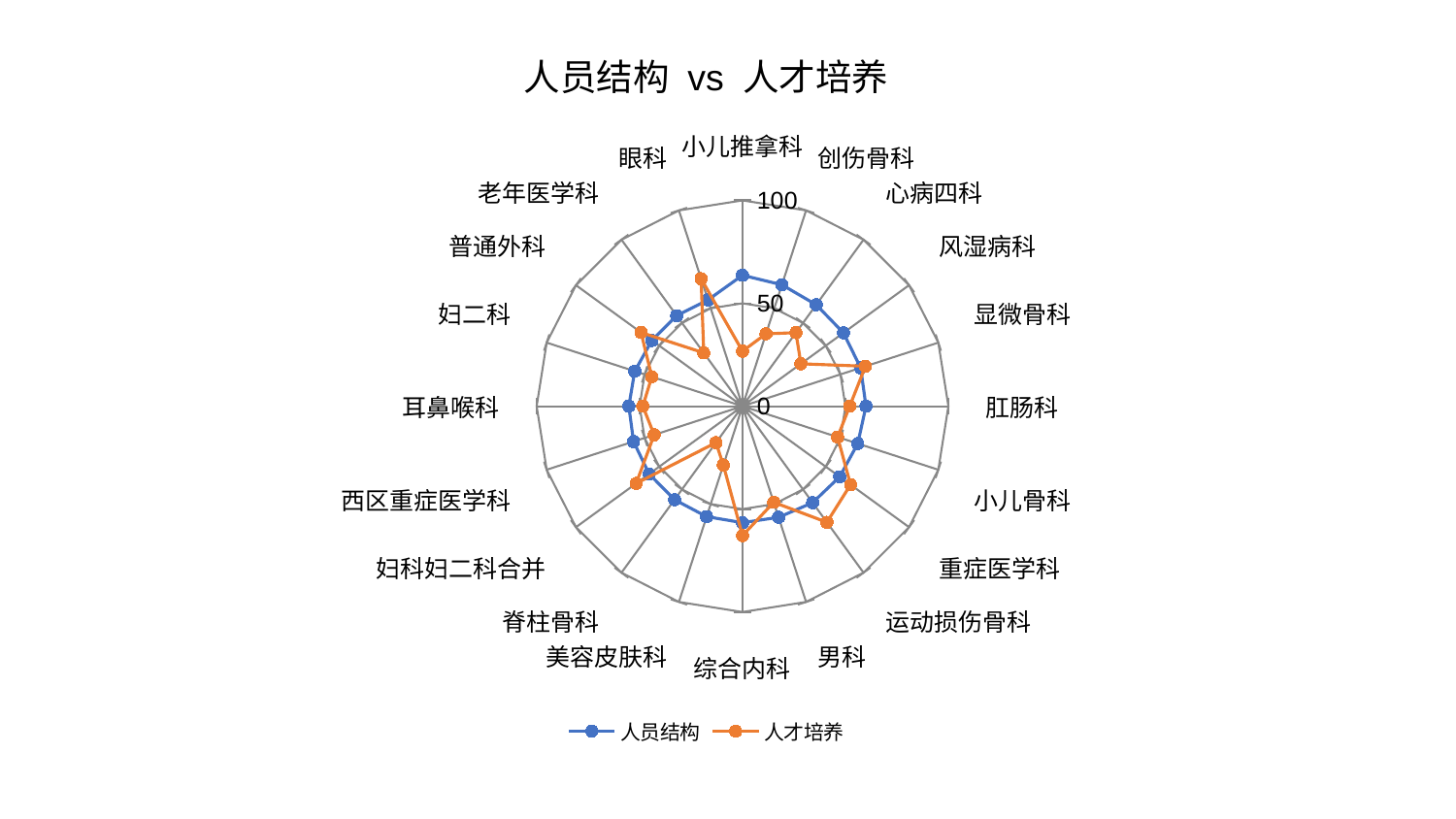

### Chart: 人员结构 vs 人才培养

| Category | 人员结构 | 人才培养 |
|---|---|---|
| 小儿推拿科 | 63.63572737897196 | 26.748321277665667 |
| 创伤骨科 | 62.00498386943001 | 36.9759983836731 |
| 心病四科 | 60.928914582694624 | 44.18388266297611 |
| 风湿病科 | 60.62605525735667 | 35.07480204743114 |
| 显微骨科 | 60.33600592442637 | 62.7952994760746 |
| 肛肠科 | 59.967325807460156 | 52.077861269383526 |
| 小儿骨科 | 58.877600821147254 | 48.5685148087745 |
| 重症医学科 | 58.35768760773981 | 64.88834422095063 |
| 运动损伤骨科 | 57.9542190531595 | 69.75122554811952 |
| 男科 | 56.760091307730185 | 49.111799833713626 |
| 综合内科 | 56.606668909639545 | 62.86781755997959 |
| 美容皮肤科 | 56.41893159721071 | 30.08700699534923 |
| 脊柱骨科 | 56.167012532115805 | 21.899422778685675 |
| 妇科妇二科合并 | 56.05988153488441 | 63.860196689818615 |
| 西区重症医学科 | 55.6625840503063 | 45.12595906879287 |
| 耳鼻喉科 | 55.2158450680807 | 48.44075149987635 |
| 妇二科 | 55.034521368359165 | 46.33603233863175 |
| 普通外科 | 54.38468990036319 | 60.93069875161073 |
| 老年医学科 | 54.38178232989339 | 32.04986403123525 |
| 眼科 | 54.29735164860076 | 65.12424414170617 |
51